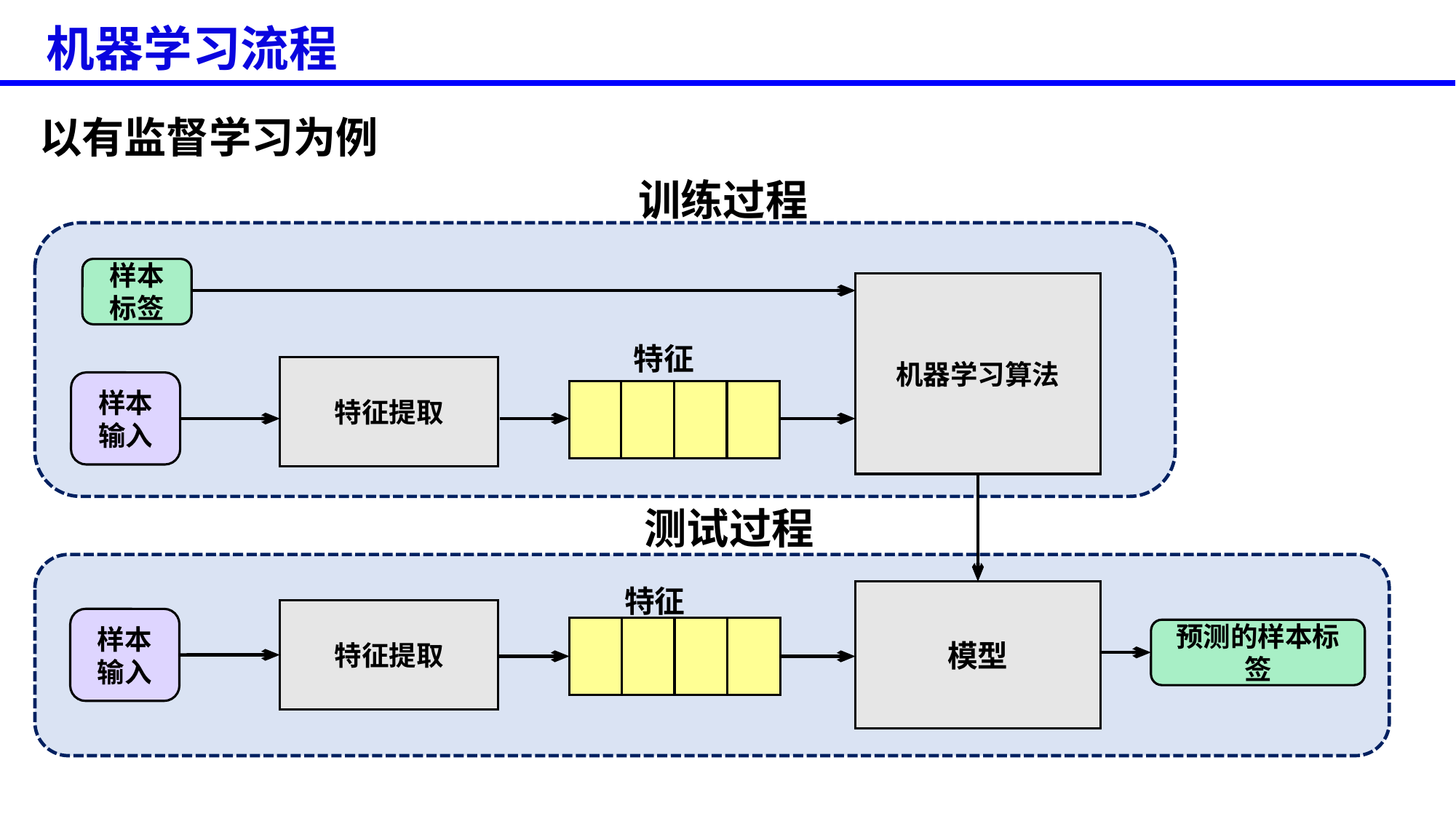

机器学习流程
以有监督学习为例
训练过程

样本标签
机器学习算法
特征
特征提取
样本输入

测试过程

特征
模型
特征提取
样本输入

预测的样本标签